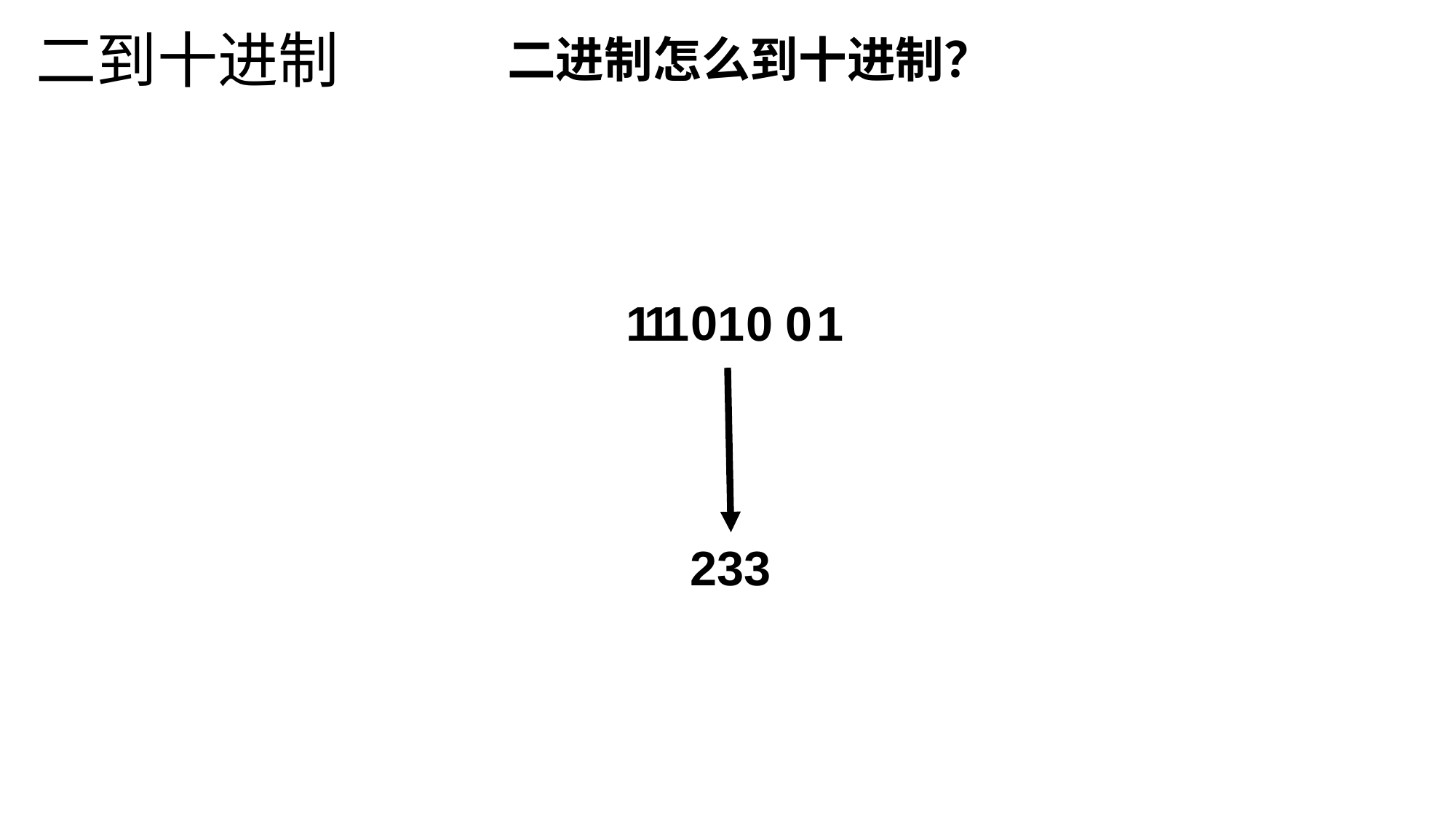

二到十进制
二进制怎么到十进制？
0
1
1
1
0
0
1
1
233